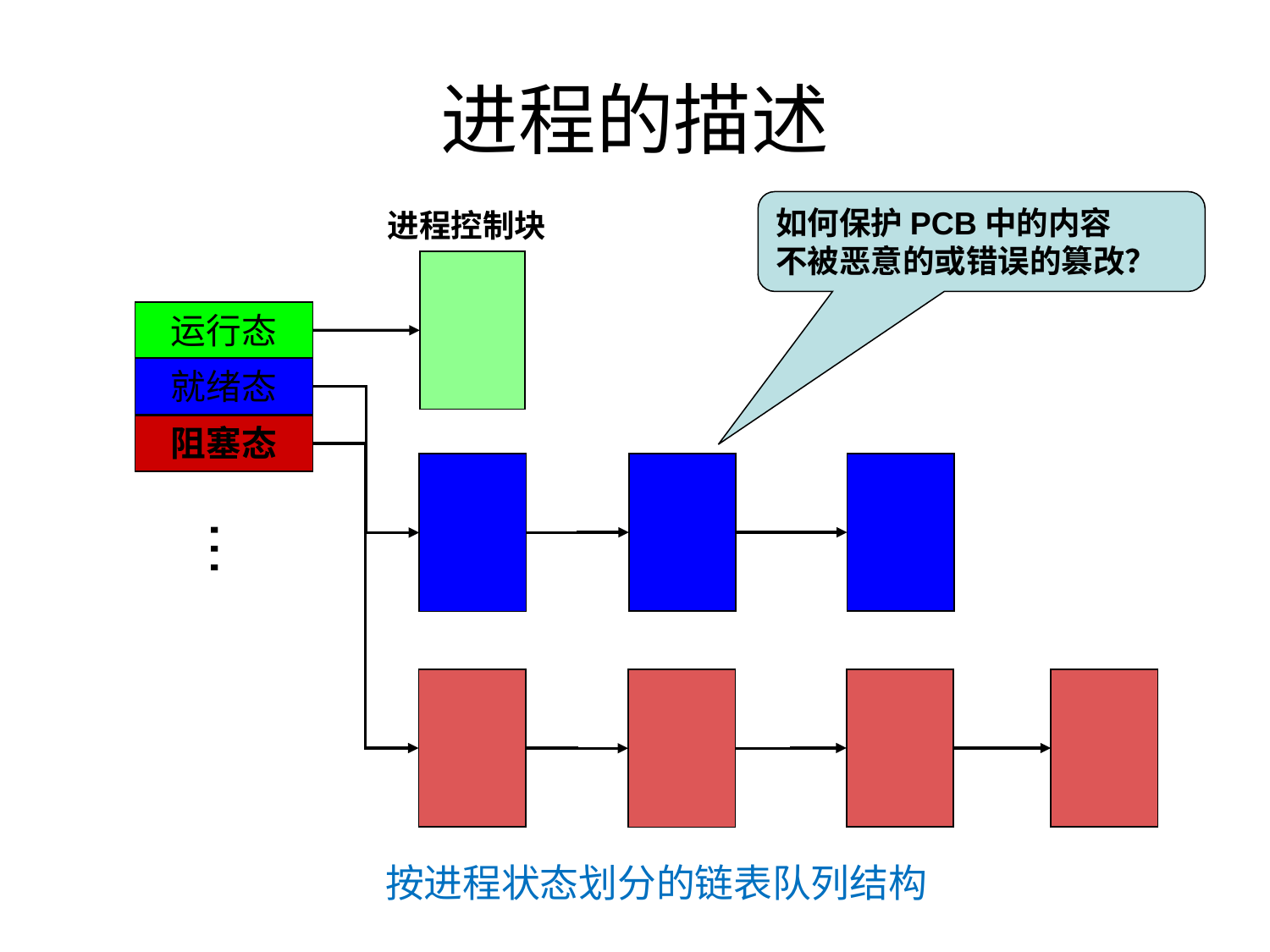

进程的描述
如何保护PCB中的内容
不被恶意的或错误的篡改？
进程控制块

运行态
就绪态
阻塞态

…

按进程状态划分的链表队列结构